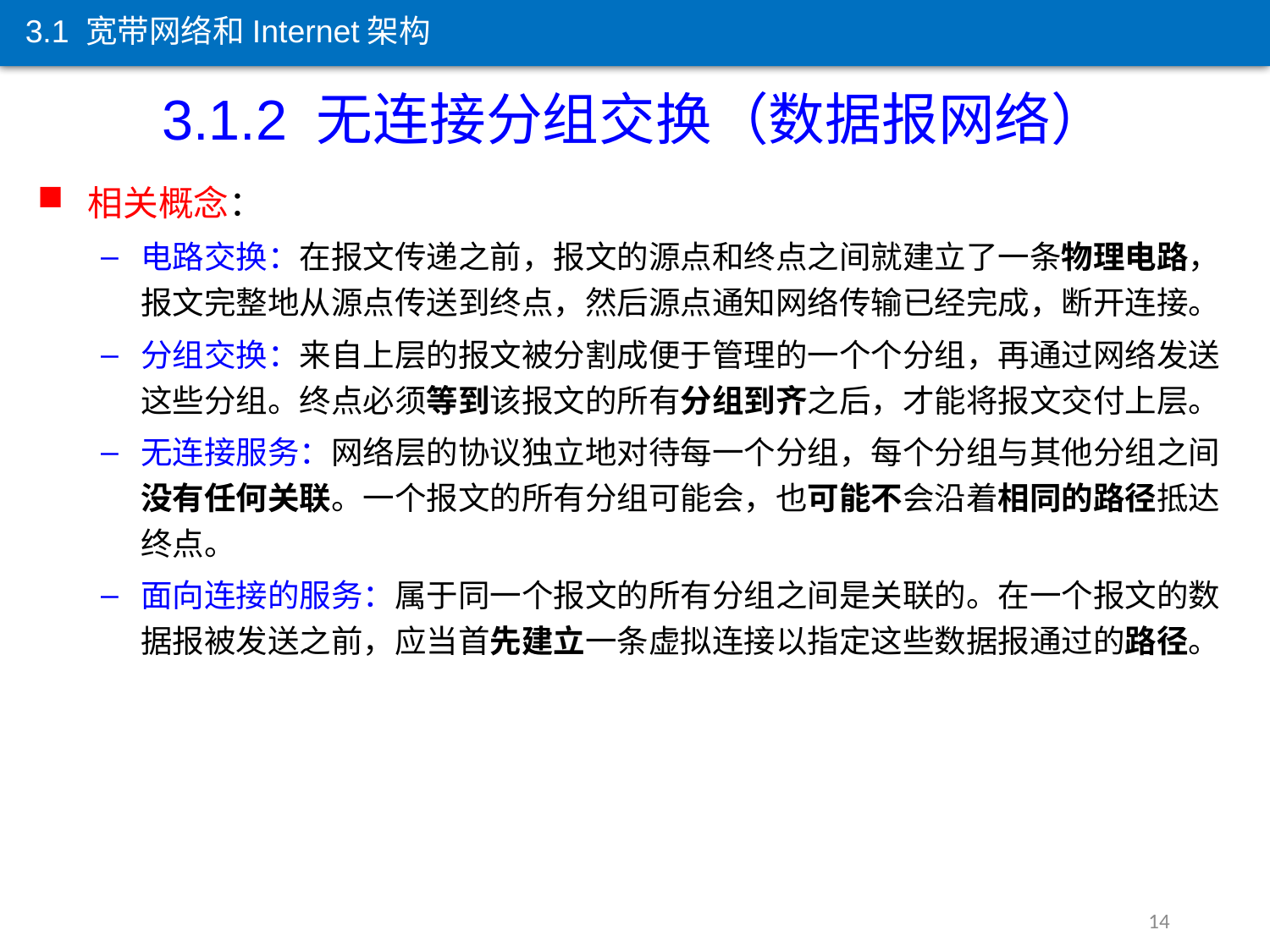

3.1 宽带网络和Internet架构
3.1.2 无连接分组交换（数据报网络）
相关概念：
电路交换：在报文传递之前，报文的源点和终点之间就建立了一条物理电路，报文完整地从源点传送到终点，然后源点通知网络传输已经完成，断开连接。
分组交换：来自上层的报文被分割成便于管理的一个个分组，再通过网络发送这些分组。终点必须等到该报文的所有分组到齐之后，才能将报文交付上层。
无连接服务：网络层的协议独立地对待每一个分组，每个分组与其他分组之间没有任何关联。一个报文的所有分组可能会，也可能不会沿着相同的路径抵达终点。
面向连接的服务：属于同一个报文的所有分组之间是关联的。在一个报文的数据报被发送之前，应当首先建立一条虚拟连接以指定这些数据报通过的路径。
14